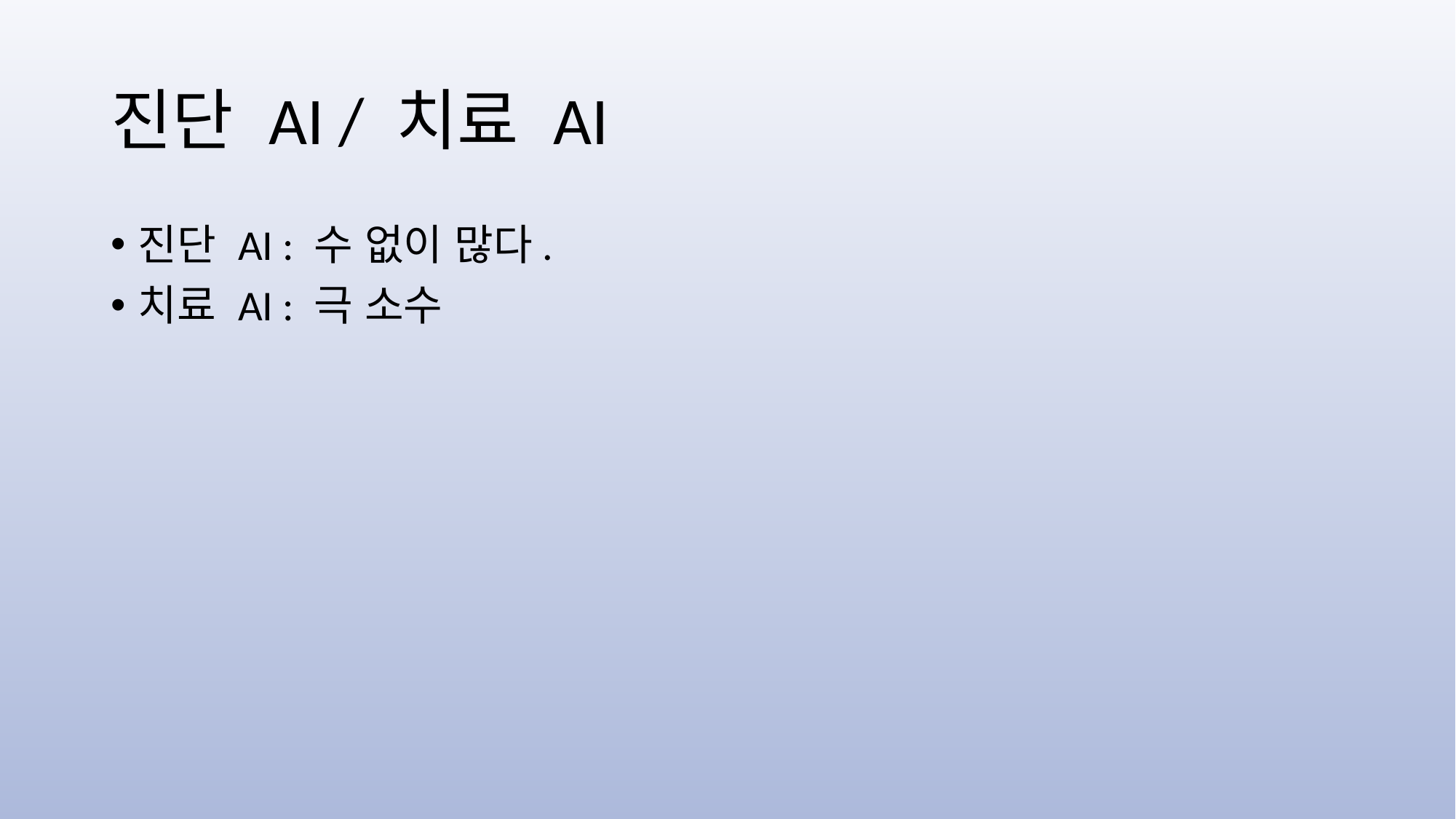

# 진단 AI / 치료 AI
진단 AI : 수 없이 많다.
치료 AI : 극 소수